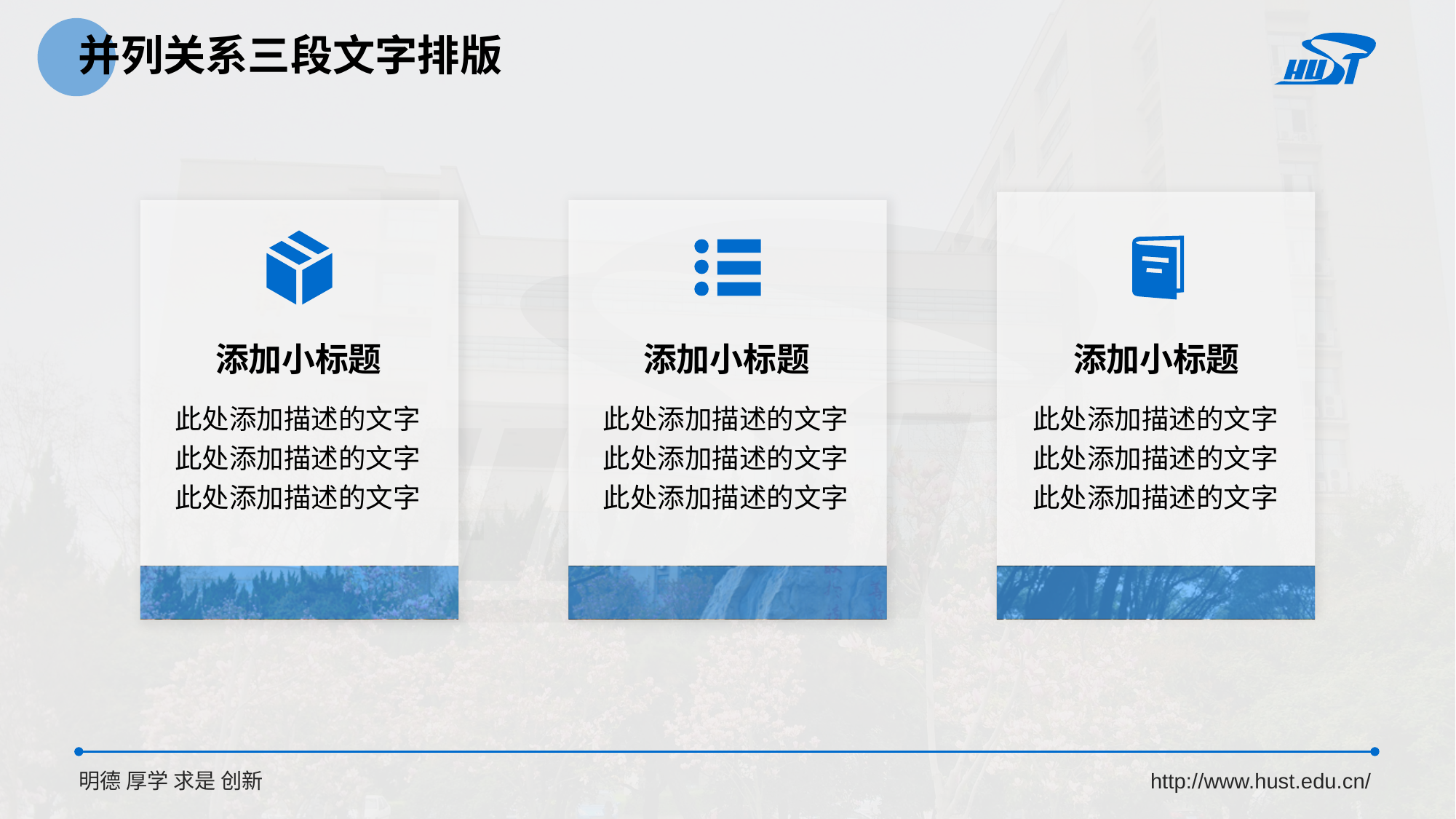

并列关系三段文字排版

添加小标题
此处添加描述的文字此处添加描述的文字
此处添加描述的文字
添加小标题
此处添加描述的文字此处添加描述的文字
此处添加描述的文字
添加小标题
此处添加描述的文字此处添加描述的文字
此处添加描述的文字